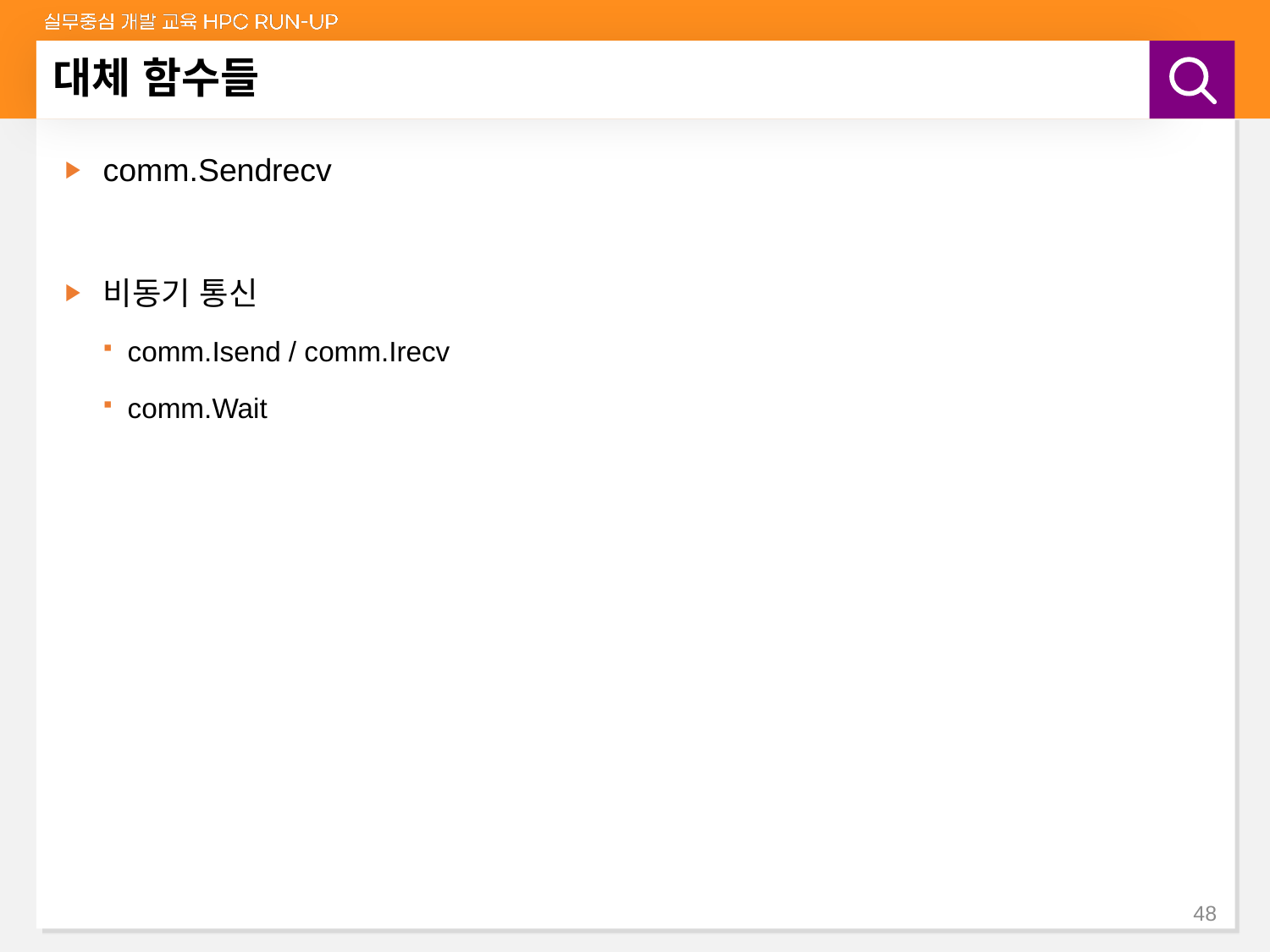

# 대체 함수들
comm.Sendrecv

비동기 통신
comm.Isend / comm.Irecv
comm.Wait

48